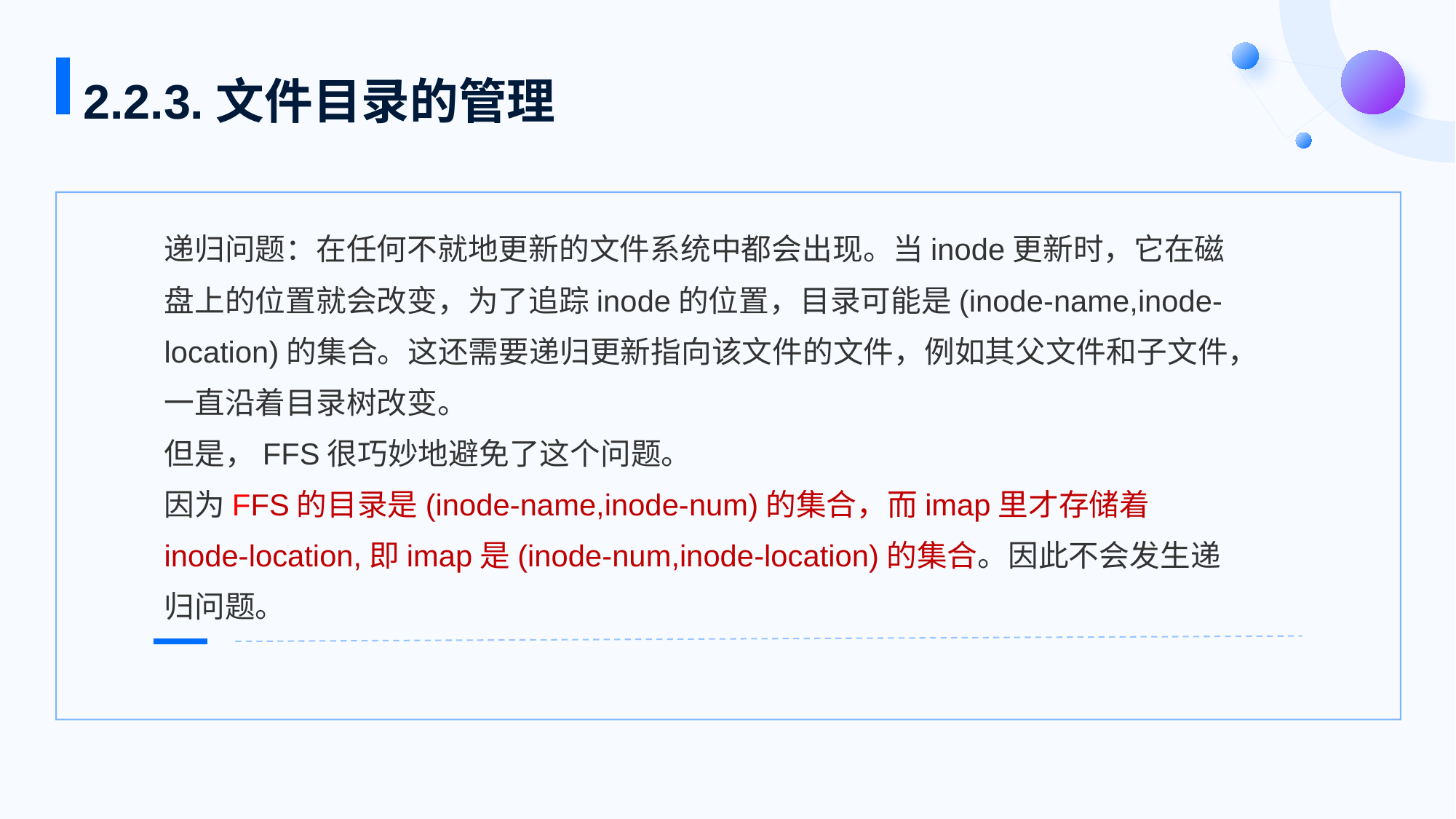

# 2.2.3.文件目录的管理

递归问题：在任何不就地更新的文件系统中都会出现。当inode更新时，它在磁盘上的位置就会改变，为了追踪inode的位置，目录可能是(inode-name,inode-location)的集合。这还需要递归更新指向该文件的文件，例如其父文件和子文件，一直沿着目录树改变。
但是，FFS很巧妙地避免了这个问题。
因为FFS的目录是(inode-name,inode-num)的集合，而imap里才存储着inode-location,即imap是(inode-num,inode-location)的集合。因此不会发生递归问题。